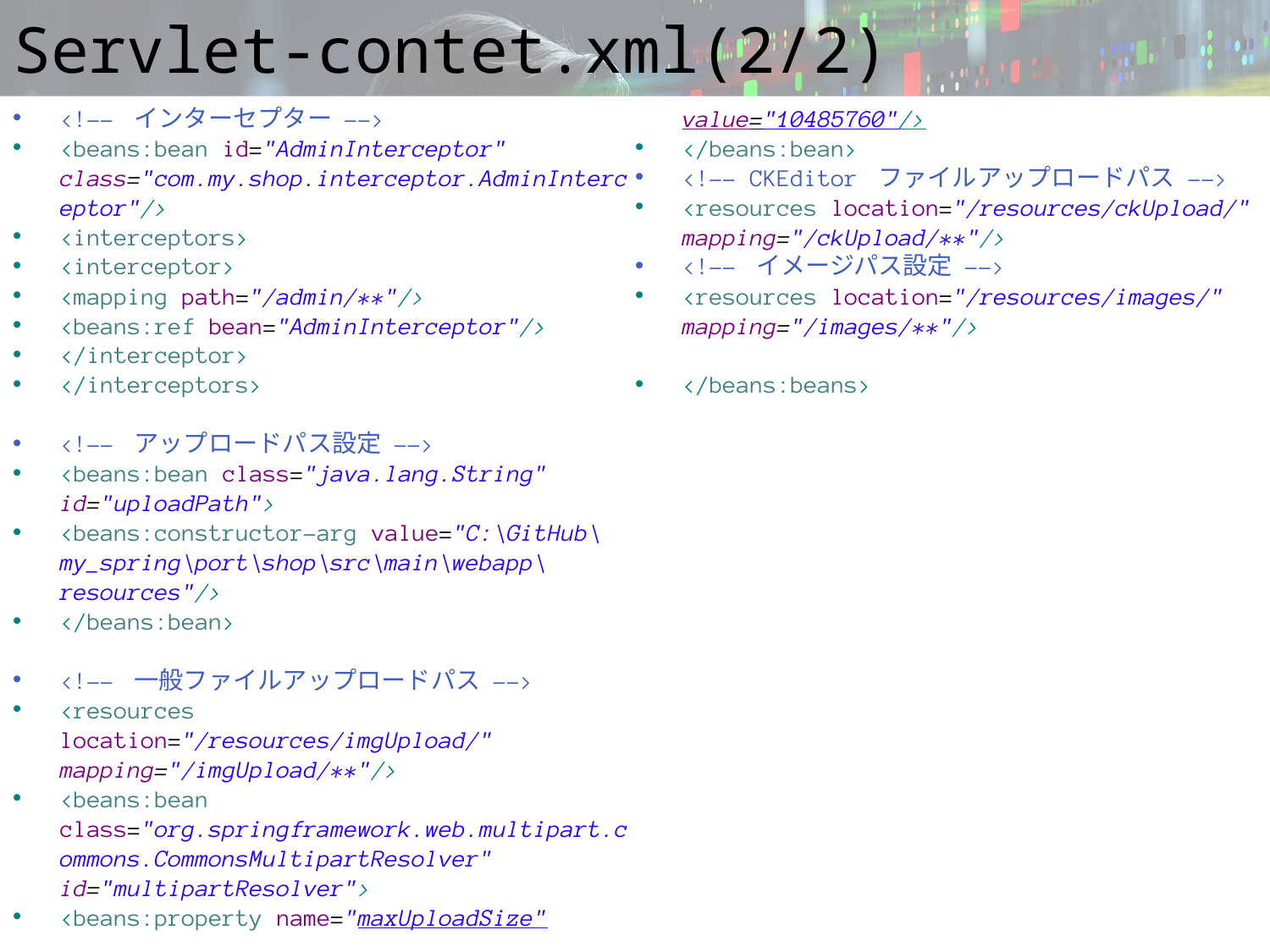

# Servlet-contet.xml(2/2)
<!-- インターセプター -->
<beans:bean id="AdminInterceptor" class="com.my.shop.interceptor.AdminInterceptor"/>
<interceptors>
<interceptor>
<mapping path="/admin/**"/>
<beans:ref bean="AdminInterceptor"/>
</interceptor>
</interceptors>

<!-- アップロードパス設定 -->
<beans:bean class="java.lang.String" id="uploadPath">
<beans:constructor-arg value="C:\GitHub\my_spring\port\shop\src\main\webapp\resources"/>
</beans:bean>

<!-- 一般ファイルアップロードパス -->
<resources location="/resources/imgUpload/" mapping="/imgUpload/**"/>
<beans:bean class="org.springframework.web.multipart.commons.CommonsMultipartResolver" id="multipartResolver">
<beans:property name="maxUploadSize" value="10485760"/>
</beans:bean>
<!-- CKEditor ファイルアップロードパス -->
<resources location="/resources/ckUpload/" mapping="/ckUpload/**"/>
<!-- イメージパス設定 -->
<resources location="/resources/images/" mapping="/images/**"/>

</beans:beans>